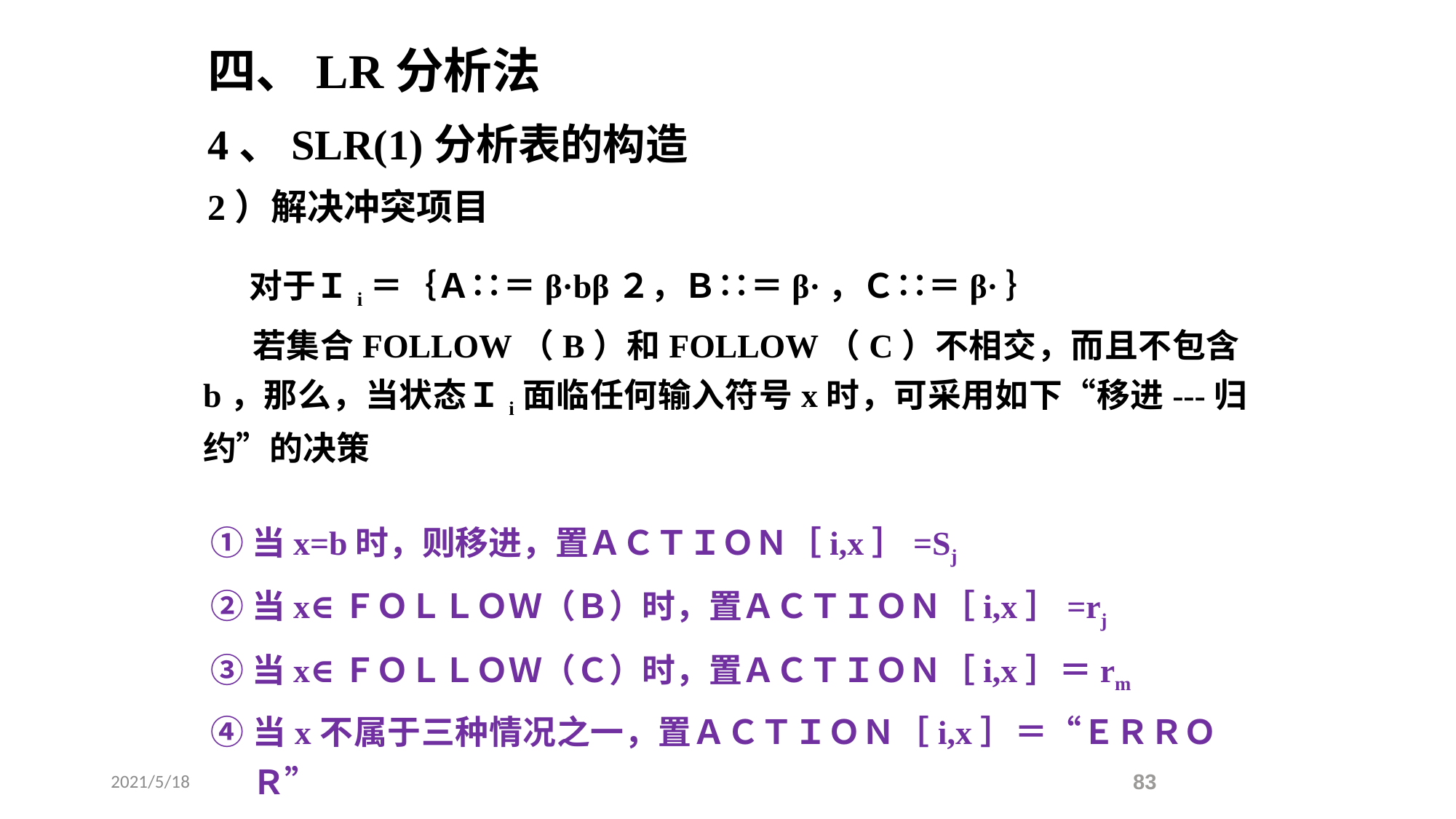

四、LR分析法
4、SLR(1)分析表的构造
2）解决冲突项目
     对于Ｉi＝｛Ａ∷＝β·bβ２，Ｂ∷＝β·，Ｃ∷＝β·｝
     若集合FOLLOW（B）和FOLLOW（C）不相交，而且不包含b，那么，当状态Ｉi面临任何输入符号x时，可采用如下“移进---归约”的决策
①当x=b时，则移进，置ＡＣＴＩＯＮ［i,x］=Sj
②当x∈ＦＯＬＬＯＷ（Ｂ）时，置ＡＣＴＩＯＮ［i,x］=rj
③当x∈ＦＯＬＬＯＷ（Ｃ）时，置ＡＣＴＩＯＮ［i,x］＝rm
④当x不属于三种情况之一，置ＡＣＴＩＯＮ［i,x］＝“ＥＲＲＯＲ”
2021/5/18
83